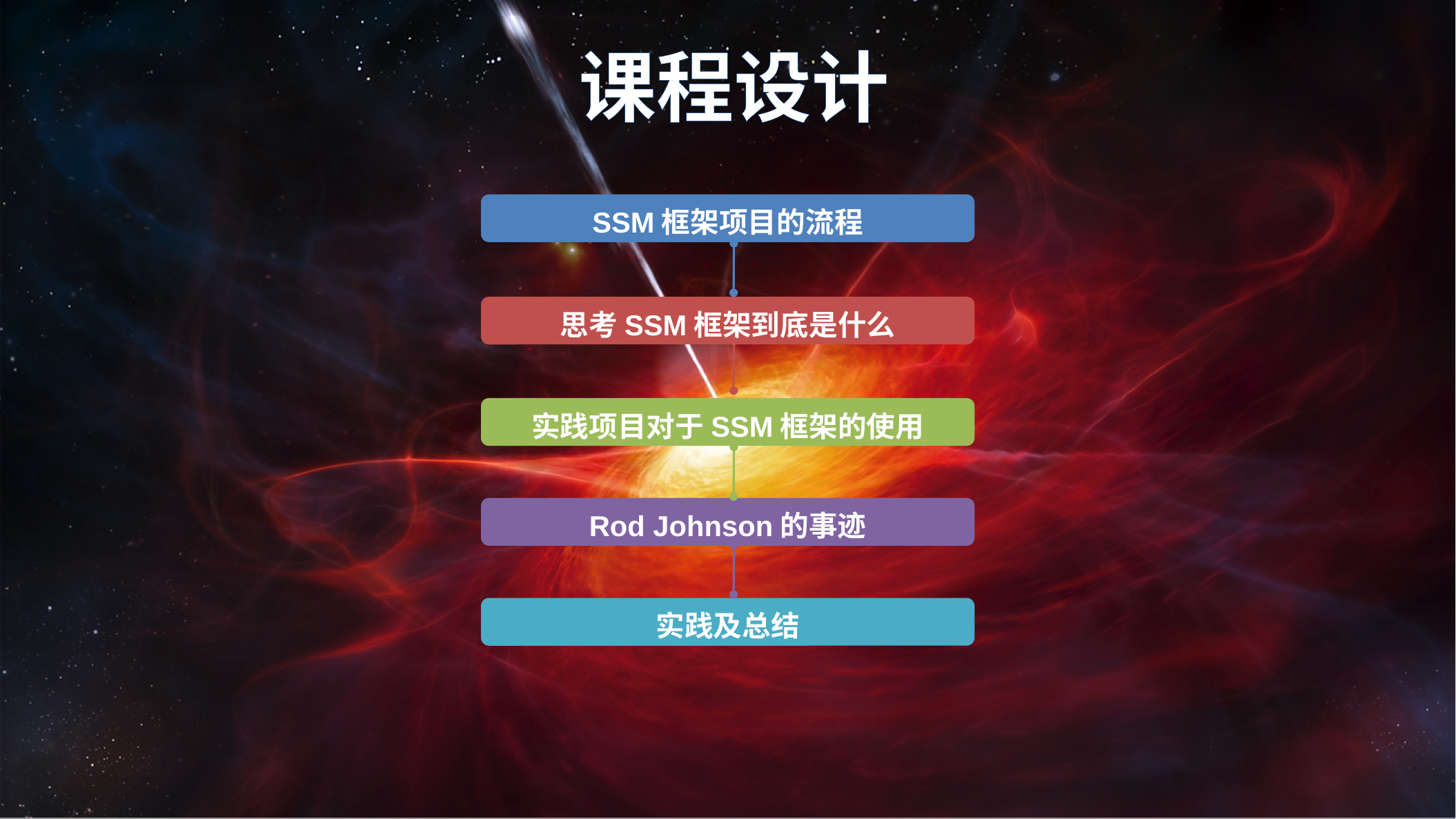

课程设计
SSM框架项目的流程
思考SSM框架到底是什么
实践项目对于SSM框架的使用
Rod Johnson的事迹
实践及总结